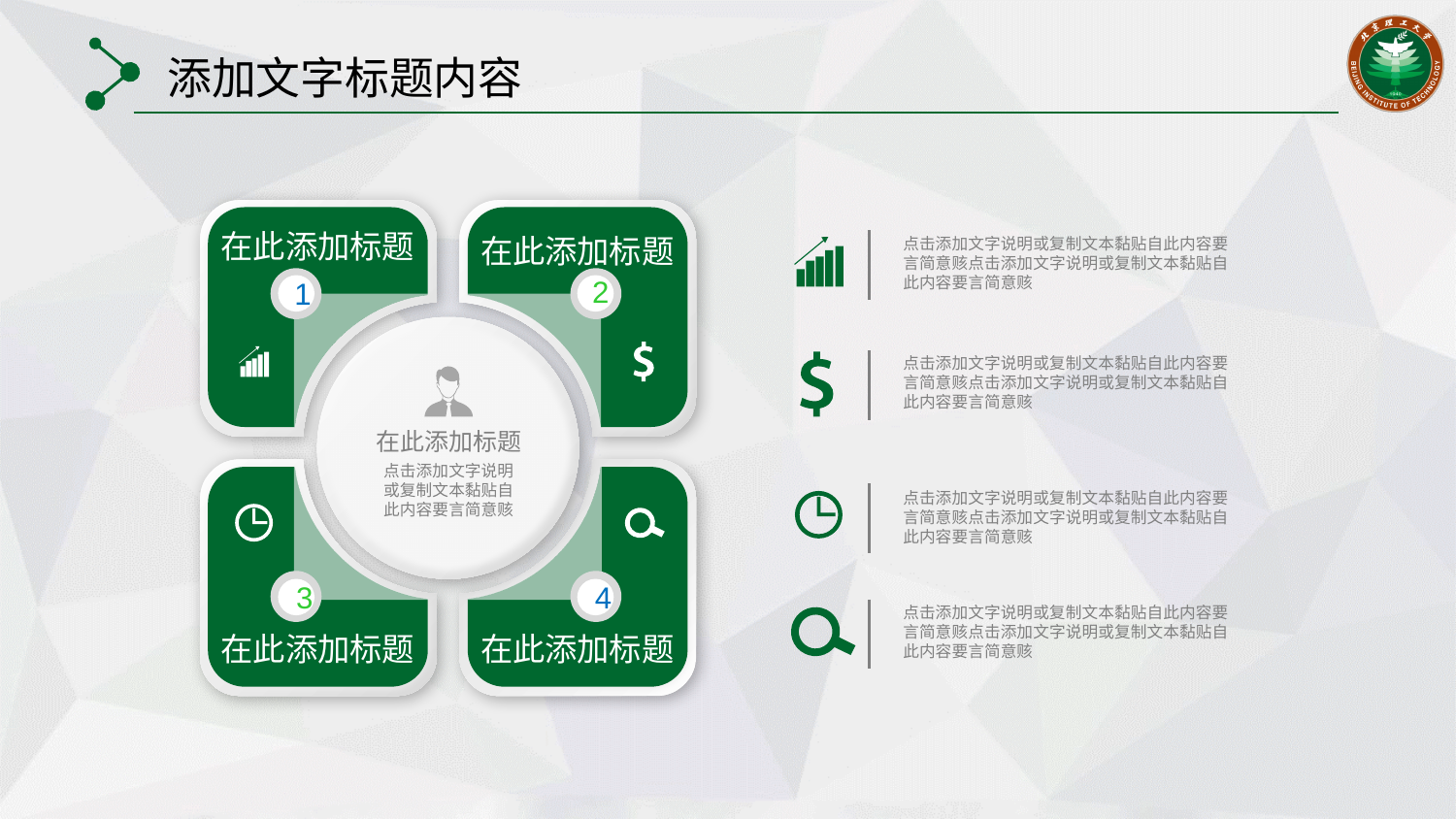

添加文字标题内容

在此添加标题
在此添加标题
点击添加文字说明或复制文本黏贴自此内容要言简意赅点击添加文字说明或复制文本黏贴自此内容要言简意赅

2

1

3

4

点击添加文字说明或复制文本黏贴自此内容要言简意赅点击添加文字说明或复制文本黏贴自此内容要言简意赅

在此添加标题
点击添加文字说明或复制文本黏贴自此内容要言简意赅

点击添加文字说明或复制文本黏贴自此内容要言简意赅点击添加文字说明或复制文本黏贴自此内容要言简意赅

点击添加文字说明或复制文本黏贴自此内容要言简意赅点击添加文字说明或复制文本黏贴自此内容要言简意赅

在此添加标题
在此添加标题